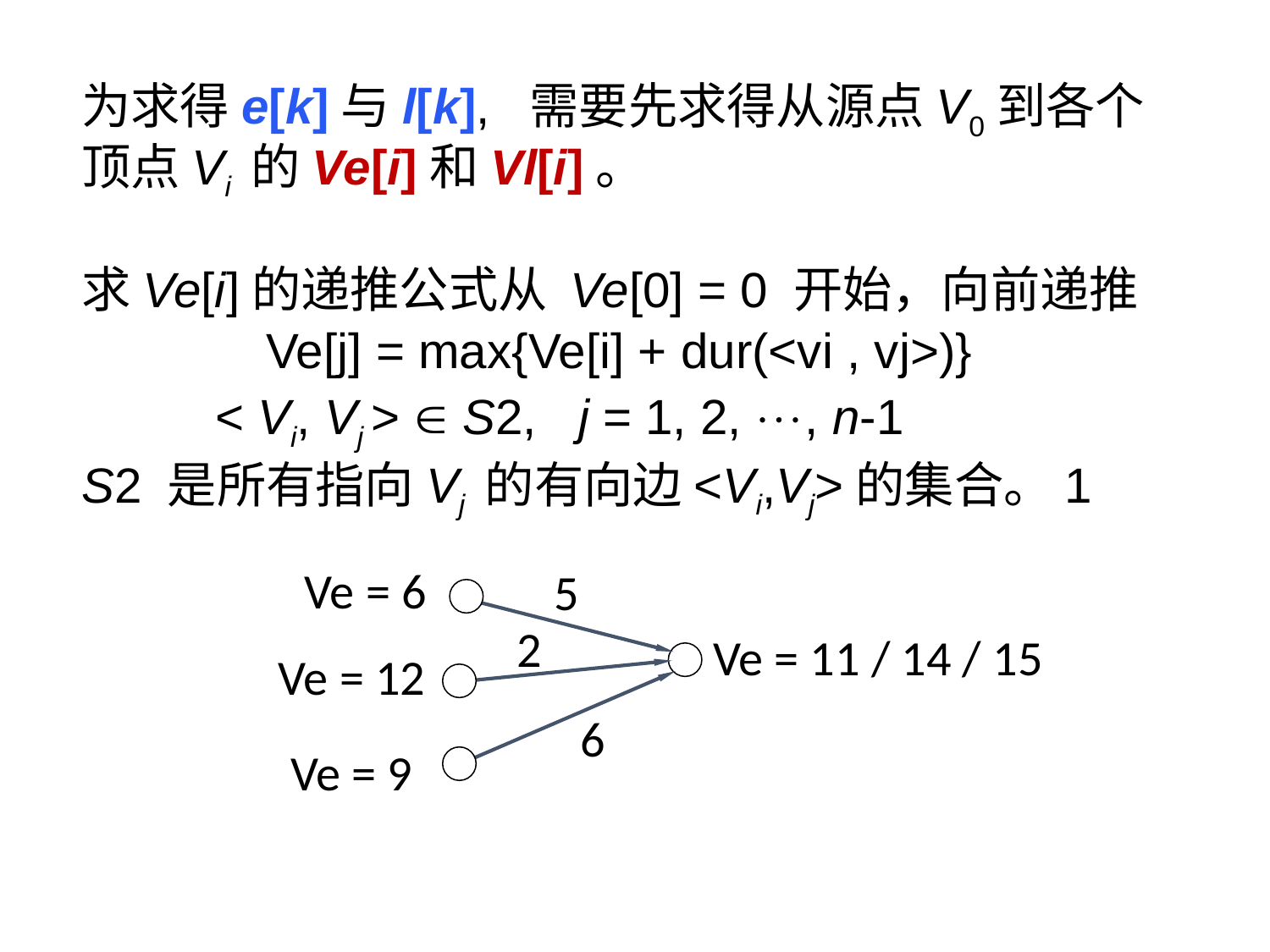

为求得e[k]与l[k],  需要先求得从源点V0到各个顶点Vi 的Ve[i]和Vl[i]。

求Ve[i]的递推公式从 Ve[0] = 0 开始，向前递推
Ve[j] = max{Ve[i] + dur(<vi , vj>)}
< Vi, Vj > ∈ S2,   j = 1, 2, …, n-1
S2 是所有指向Vj 的有向边<Vi,Vj>的集合。1
Ve = 6
5

2
Ve = 11 / 14 / 15
Ve = 12

6
Ve = 9